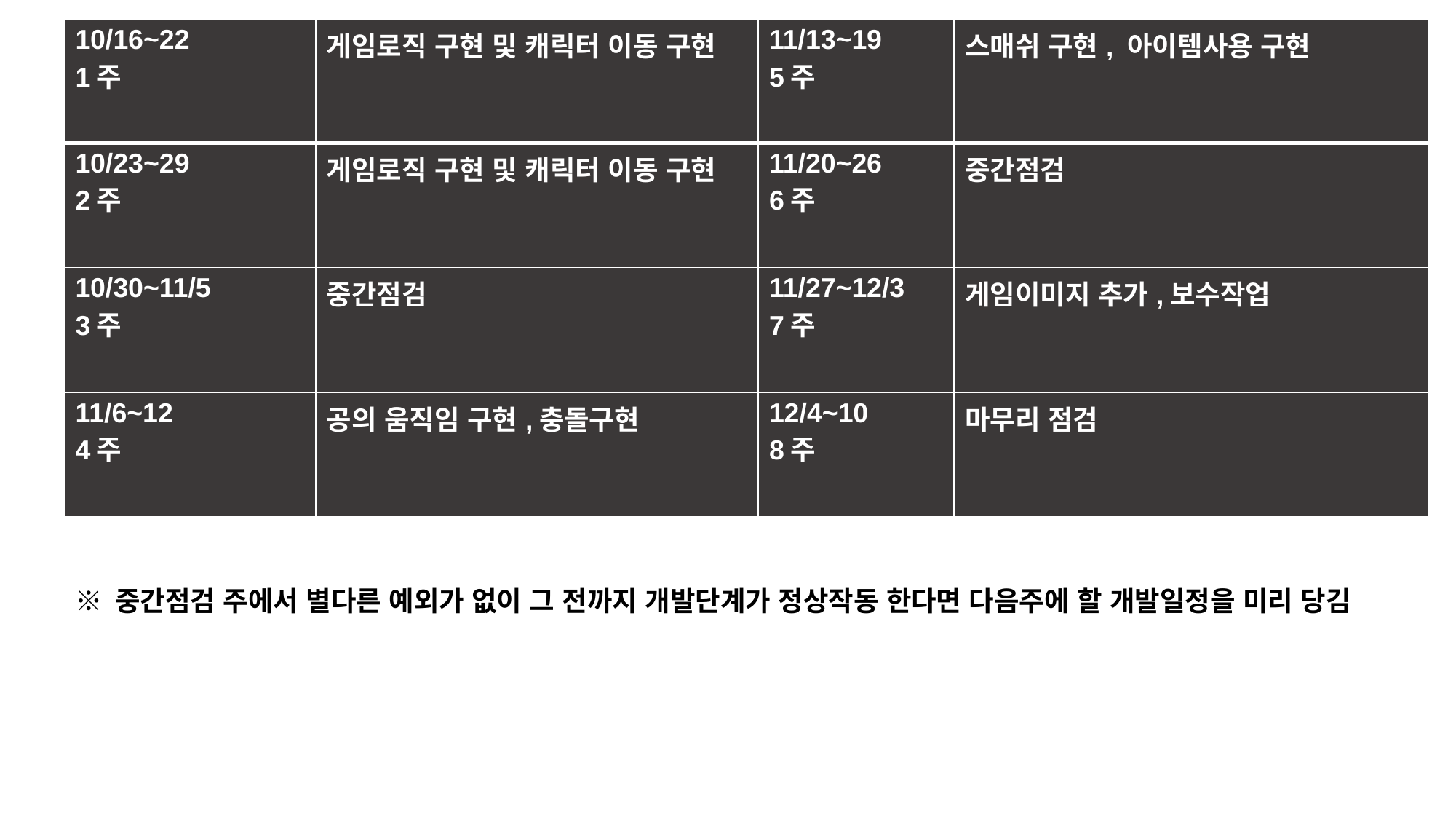

| 10/16~22 1주 | 게임로직 구현 및 캐릭터 이동 구현 | 11/13~19 5주 | 스매쉬 구현, 아이템사용 구현 |
| --- | --- | --- | --- |
| 10/23~29 2주 | 게임로직 구현 및 캐릭터 이동 구현 | 11/20~26 6주 | 중간점검 |
| 10/30~11/5 3주 | 중간점검 | 11/27~12/3 7주 | 게임이미지 추가,보수작업 |
| 11/6~12 4주 | 공의 움직임 구현,충돌구현 | 12/4~10 8주 | 마무리 점검 |
※ 중간점검 주에서 별다른 예외가 없이 그 전까지 개발단계가 정상작동 한다면 다음주에 할 개발일정을 미리 당김